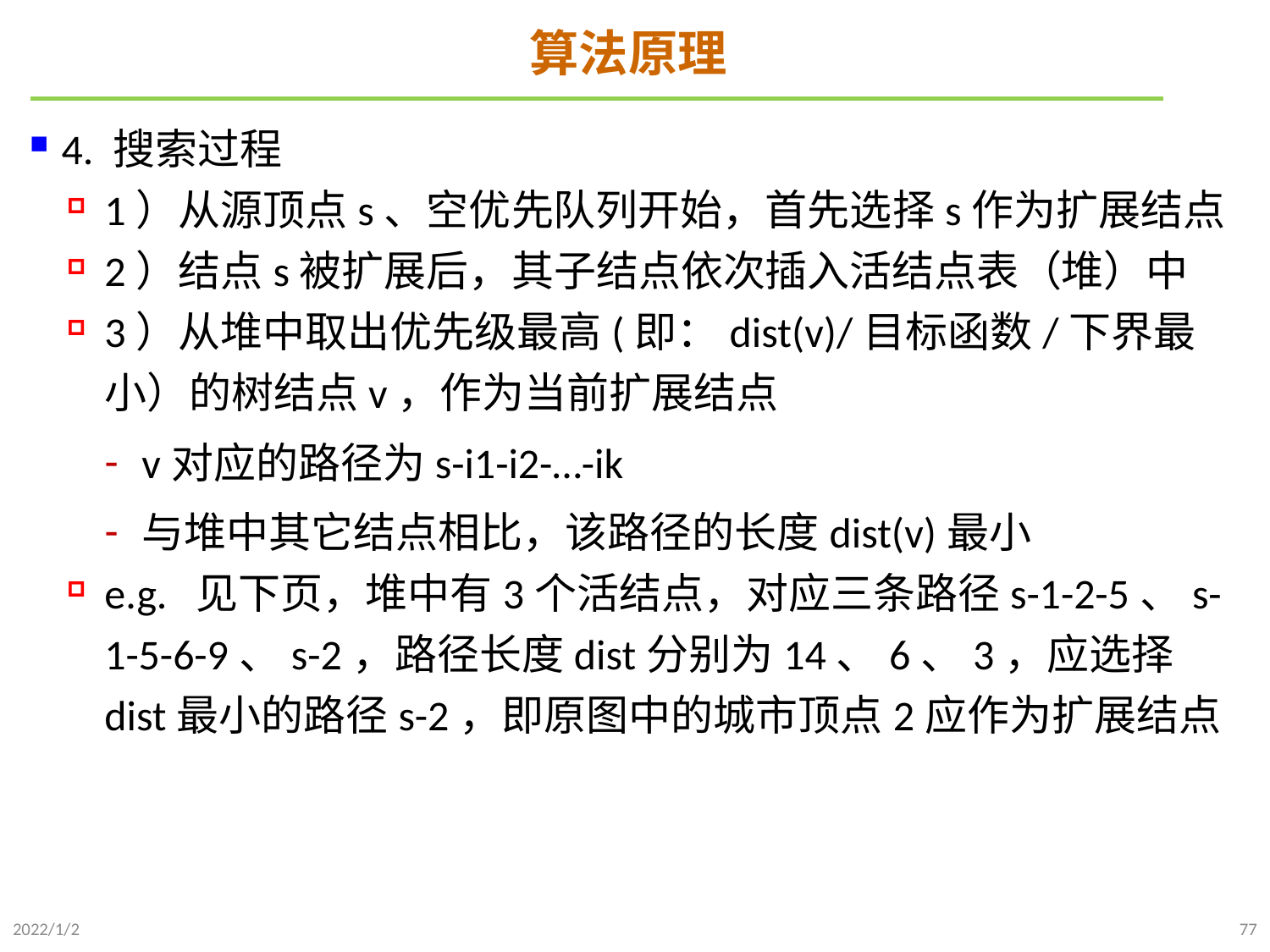

# 算法原理
4. 搜索过程
1）从源顶点s、空优先队列开始，首先选择s作为扩展结点
2）结点s被扩展后，其子结点依次插入活结点表（堆）中
3）从堆中取出优先级最高(即：dist(v)/目标函数/下界最小）的树结点v，作为当前扩展结点
v对应的路径为s-i1-i2-…-ik
与堆中其它结点相比，该路径的长度dist(v)最小
e.g.  见下页，堆中有3个活结点，对应三条路径s-1-2-5、s-1-5-6-9、s-2，路径长度dist分别为14、6、3，应选择dist最小的路径s-2，即原图中的城市顶点2应作为扩展结点

2022/1/2
77